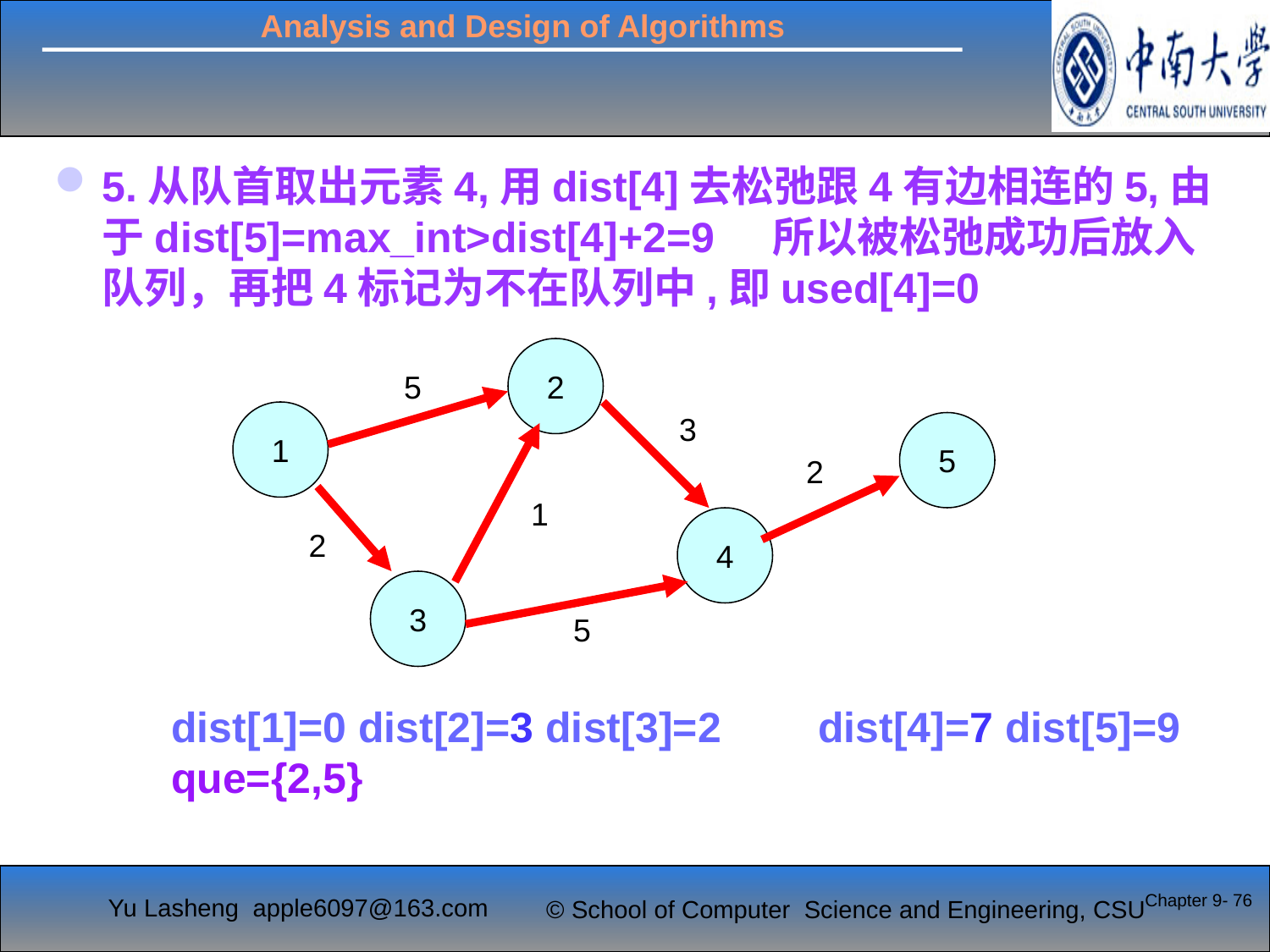

#
5.从队首取出元素4,用dist[4]去松弛跟4有边相连的5,由于dist[5]=max_int>dist[4]+2=9    所以被松弛成功后放入队列，再把4标记为不在队列中,即used[4]=0
2
5

1

3
5

2

1
4
2
3

5
dist[1]=0 dist[2]=3 dist[3]=2	 dist[4]=7 dist[5]=9
que={2,5}

Chapter 9- 76